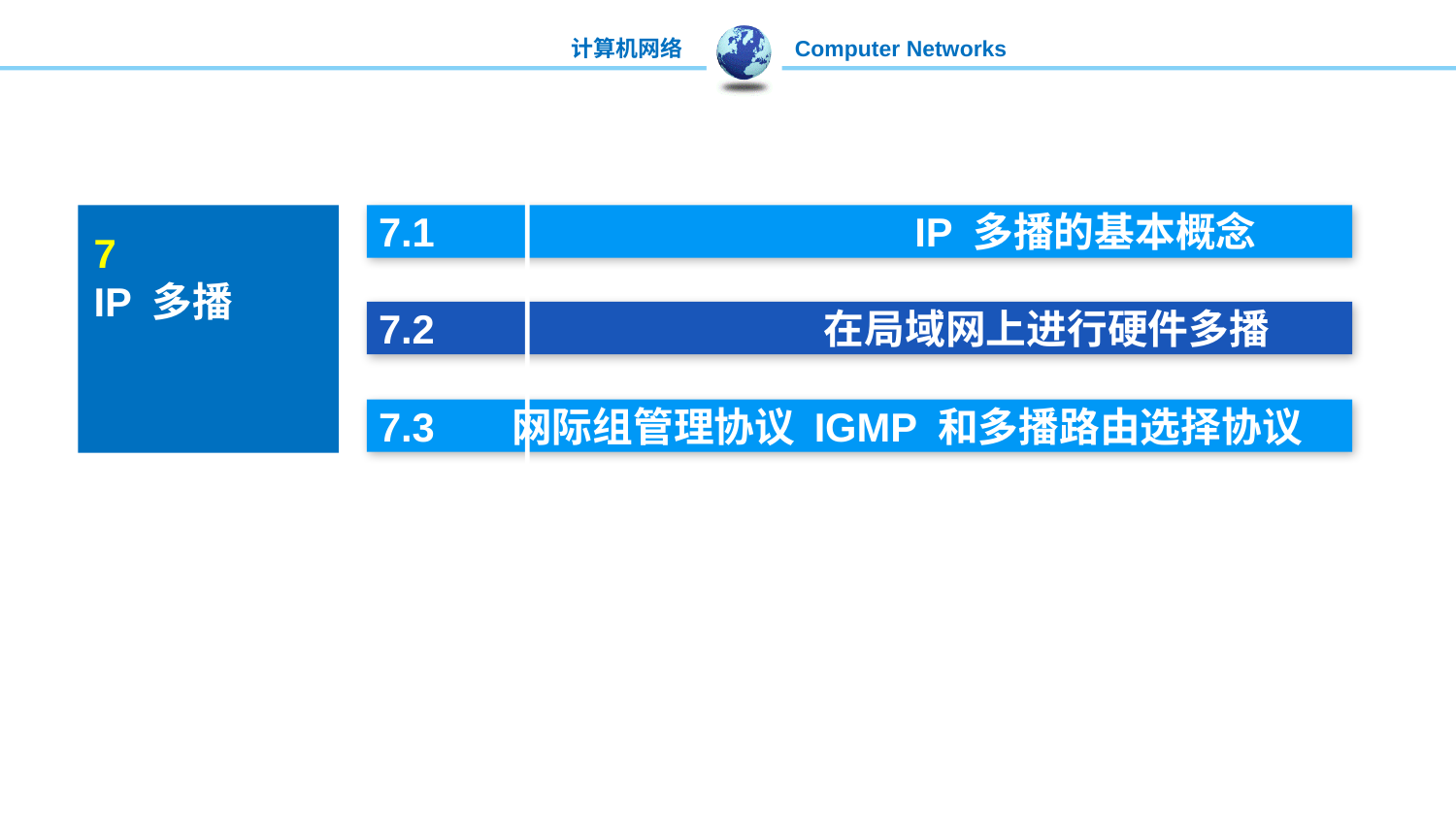

7.1                                           IP 多播的基本概念

7.2                                  在局域网上进行硬件多播

7.3      网际组管理协议 IGMP 和多播路由选择协议

7
IP 多播